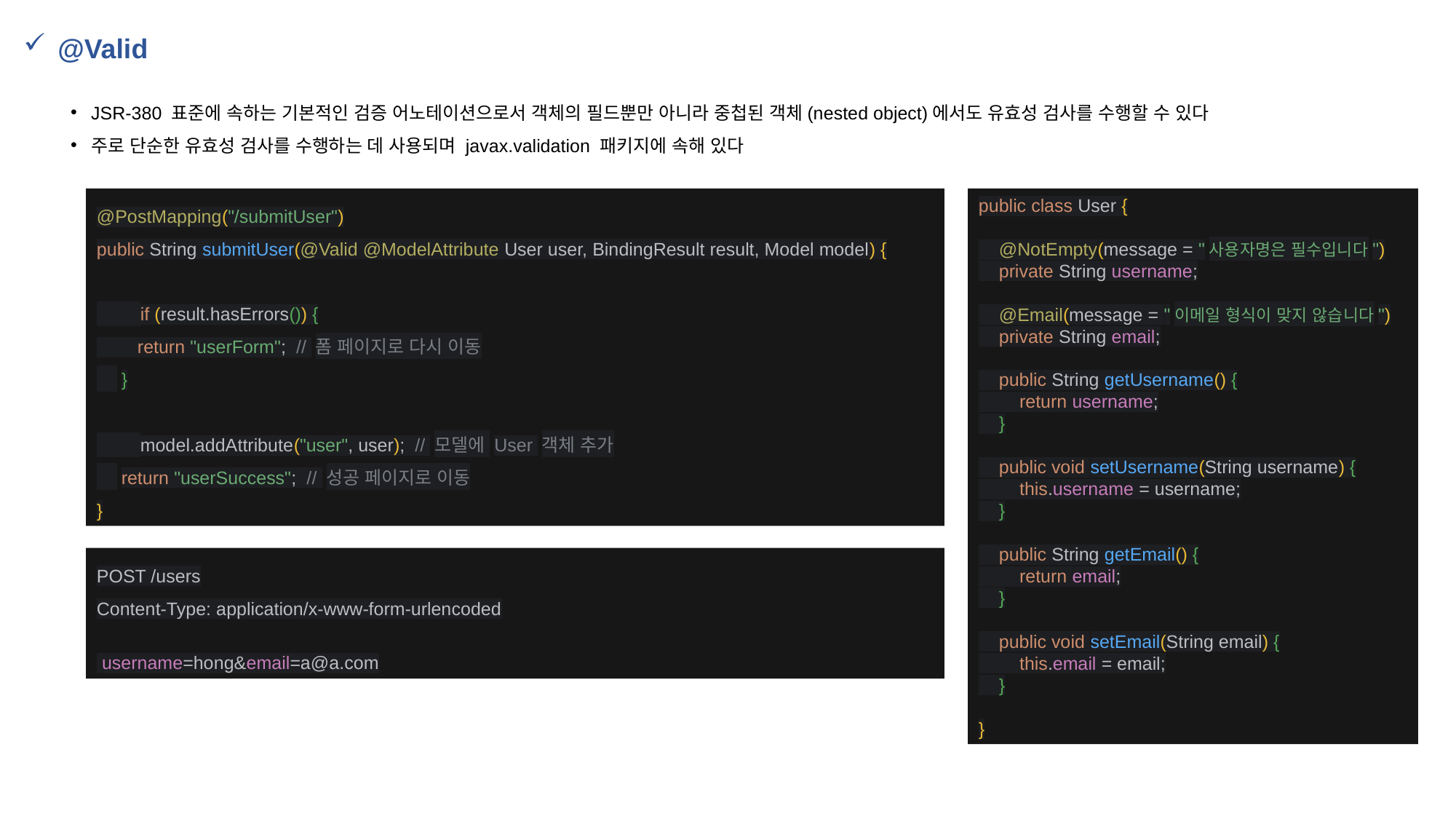

@Valid
JSR-380 표준에 속하는 기본적인 검증 어노테이션으로서 객체의 필드뿐만 아니라 중첩된 객체(nested object)에서도 유효성 검사를 수행할 수 있다
주로 단순한 유효성 검사를 수행하는 데 사용되며 javax.validation 패키지에 속해 있다
@PostMapping("/submitUser")
public String submitUser(@Valid @ModelAttribute User user, BindingResult result, Model model) {
    if (result.hasErrors()) {
        return "userForm";  // 폼 페이지로 다시 이동
    }
    model.addAttribute("user", user);  // 모델에 User 객체 추가
    return "userSuccess";  // 성공 페이지로 이동
}
public class User {
    @NotEmpty(message = "사용자명은 필수입니다")
    private String username;
    @Email(message = "이메일 형식이 맞지 않습니다")
    private String email;
    public String getUsername() {
        return username;
    }
    public void setUsername(String username) {
        this.username = username;
    }
    public String getEmail() {
        return email;
    }
    public void setEmail(String email) {
        this.email = email;
    }
}
POST /users
Content-Type: application/x-www-form-urlencoded
 username=hong&email=a@a.com